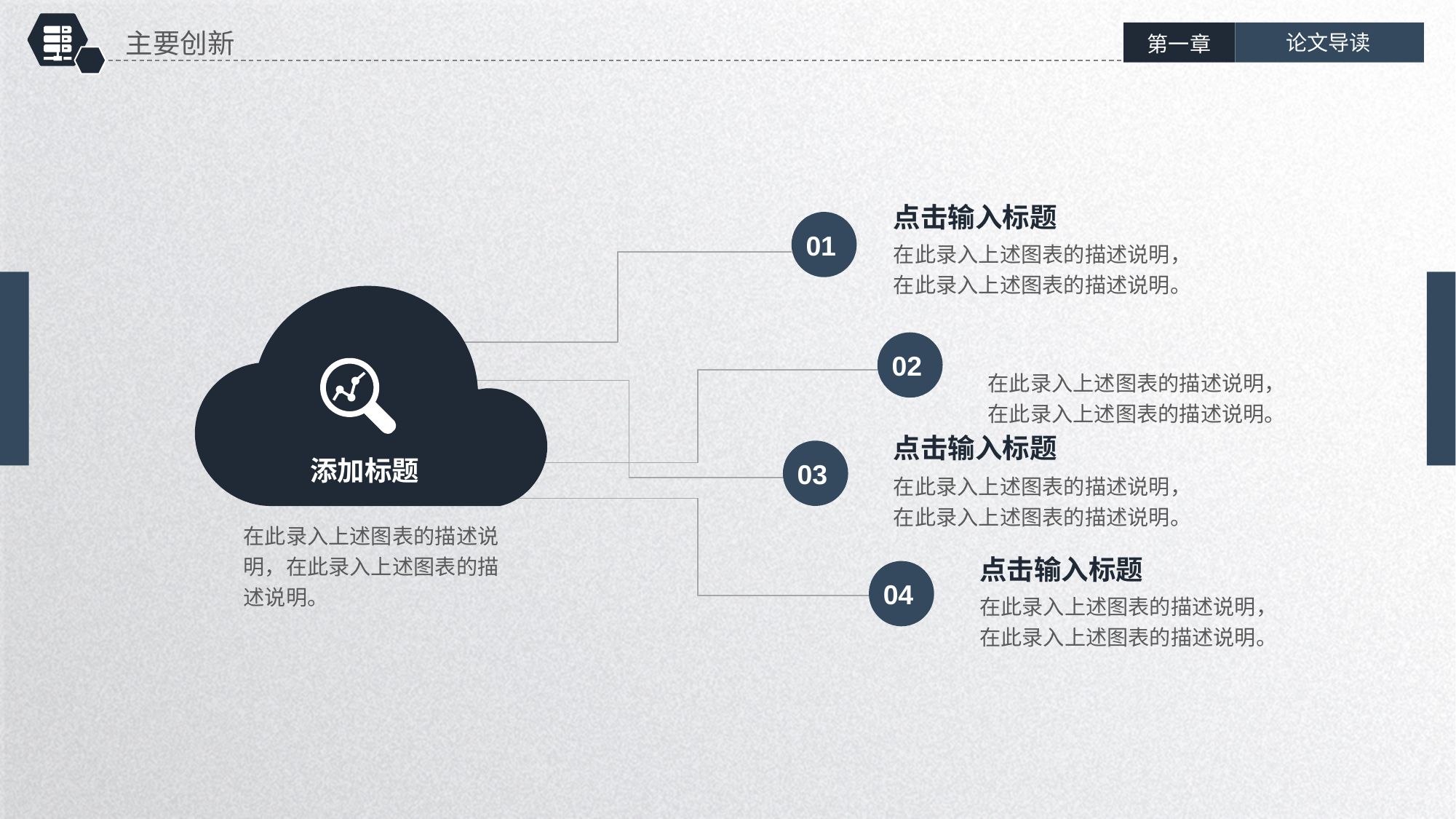

主要创新
论文导读

第一章

点击输入标题

01
在此录入上述图表的描述说明，在此录入上述图表的描述说明。

02

在此录入上述图表的描述说明，在此录入上述图表的描述说明。
点击输入标题

添加标题
03
在此录入上述图表的描述说明，在此录入上述图表的描述说明。
在此录入上述图表的描述说明，在此录入上述图表的描述说明。
点击输入标题

04
在此录入上述图表的描述说明，在此录入上述图表的描述说明。
延时符